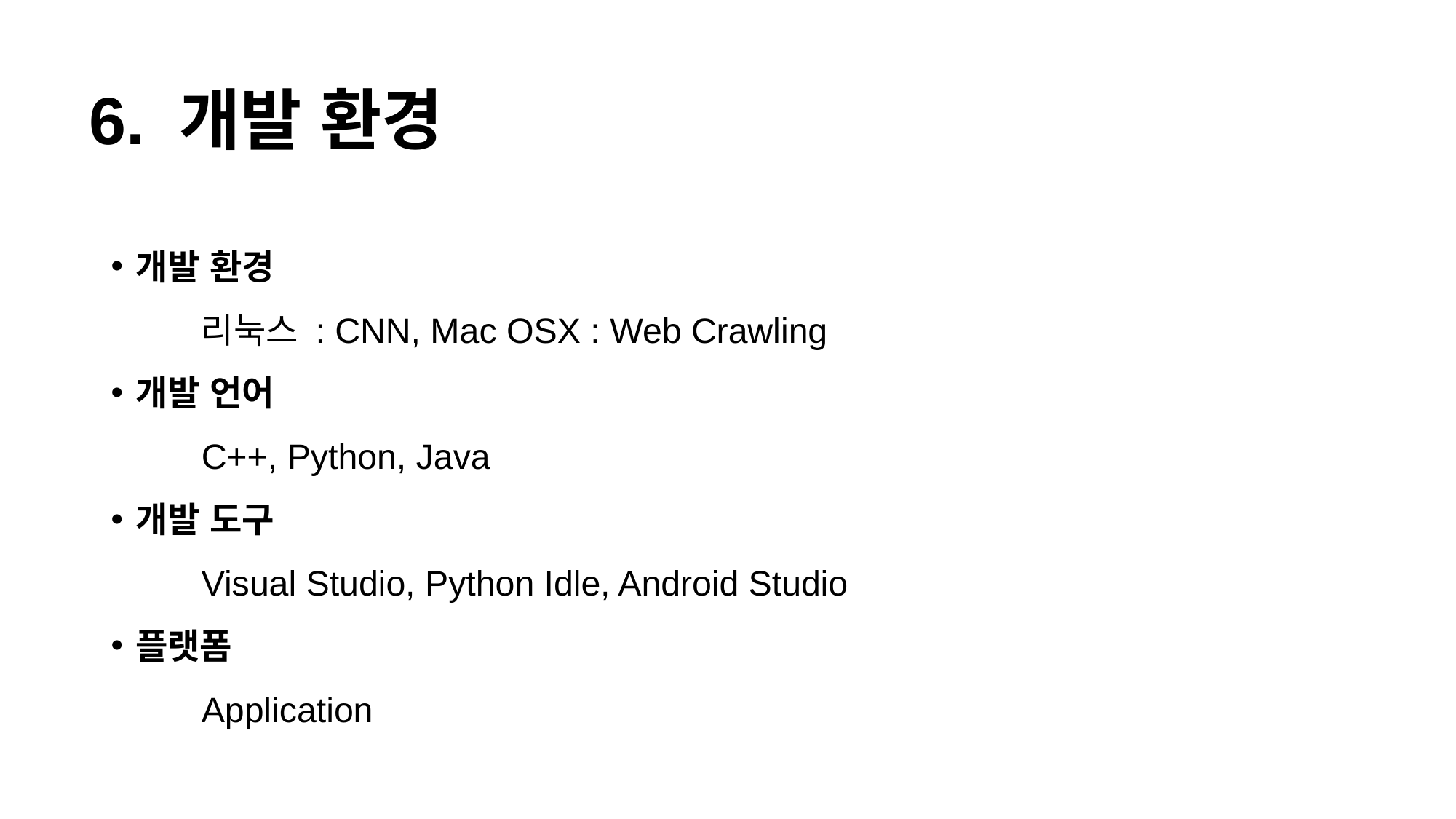

# 6. 개발 환경
개발 환경
	리눅스 : CNN, Mac OSX : Web Crawling
개발 언어
	C++, Python, Java
개발 도구
	Visual Studio, Python Idle, Android Studio
플랫폼
	Application